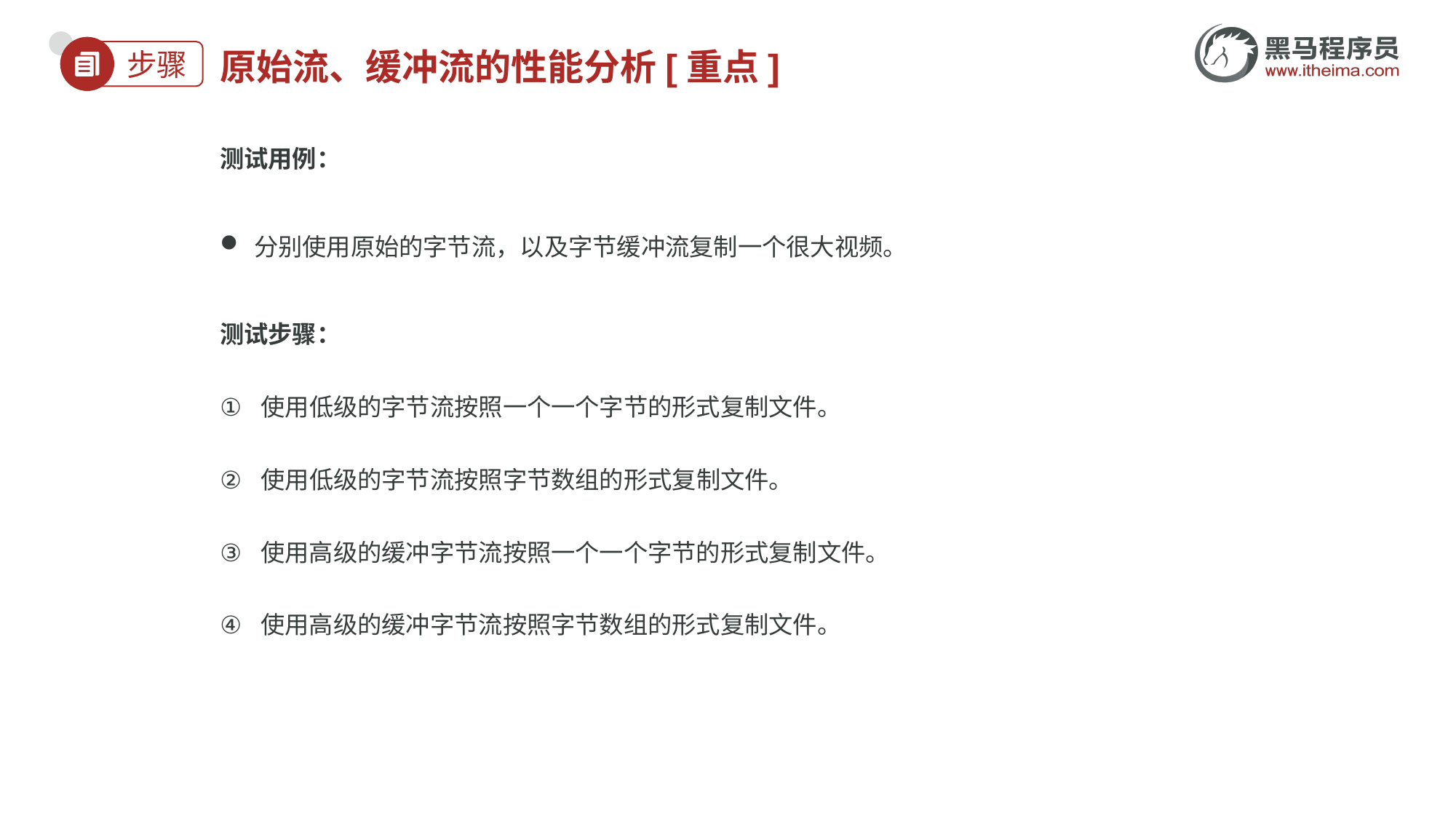

# 原始流、缓冲流的性能分析[重点]
测试用例：
分别使用原始的字节流，以及字节缓冲流复制一个很大视频。
测试步骤：
使用低级的字节流按照一个一个字节的形式复制文件。
使用低级的字节流按照字节数组的形式复制文件。
使用高级的缓冲字节流按照一个一个字节的形式复制文件。
使用高级的缓冲字节流按照字节数组的形式复制文件。